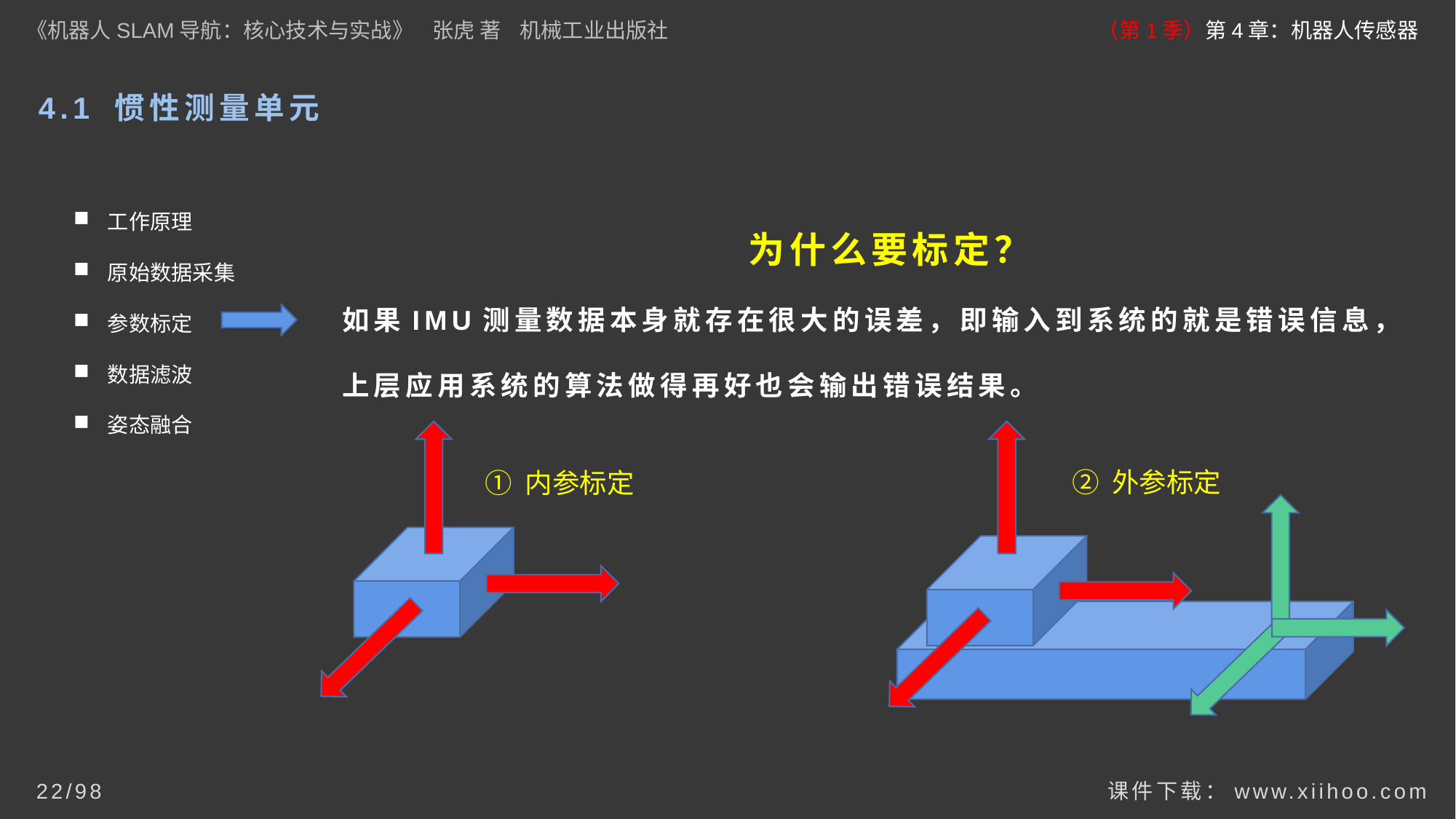

《机器人SLAM导航：核心技术与实战》    张虎 著    机械工业出版社
（第1季）第4章：机器人传感器
# 4.1 惯性测量单元
工作原理
原始数据采集
参数标定
数据滤波
姿态融合
为什么要标定？
如果IMU测量数据本身就存在很大的误差，即输入到系统的就是错误信息，
上层应用系统的算法做得再好也会输出错误结果。

② 外参标定
① 内参标定

课件下载：www.xiihoo.com
22/98